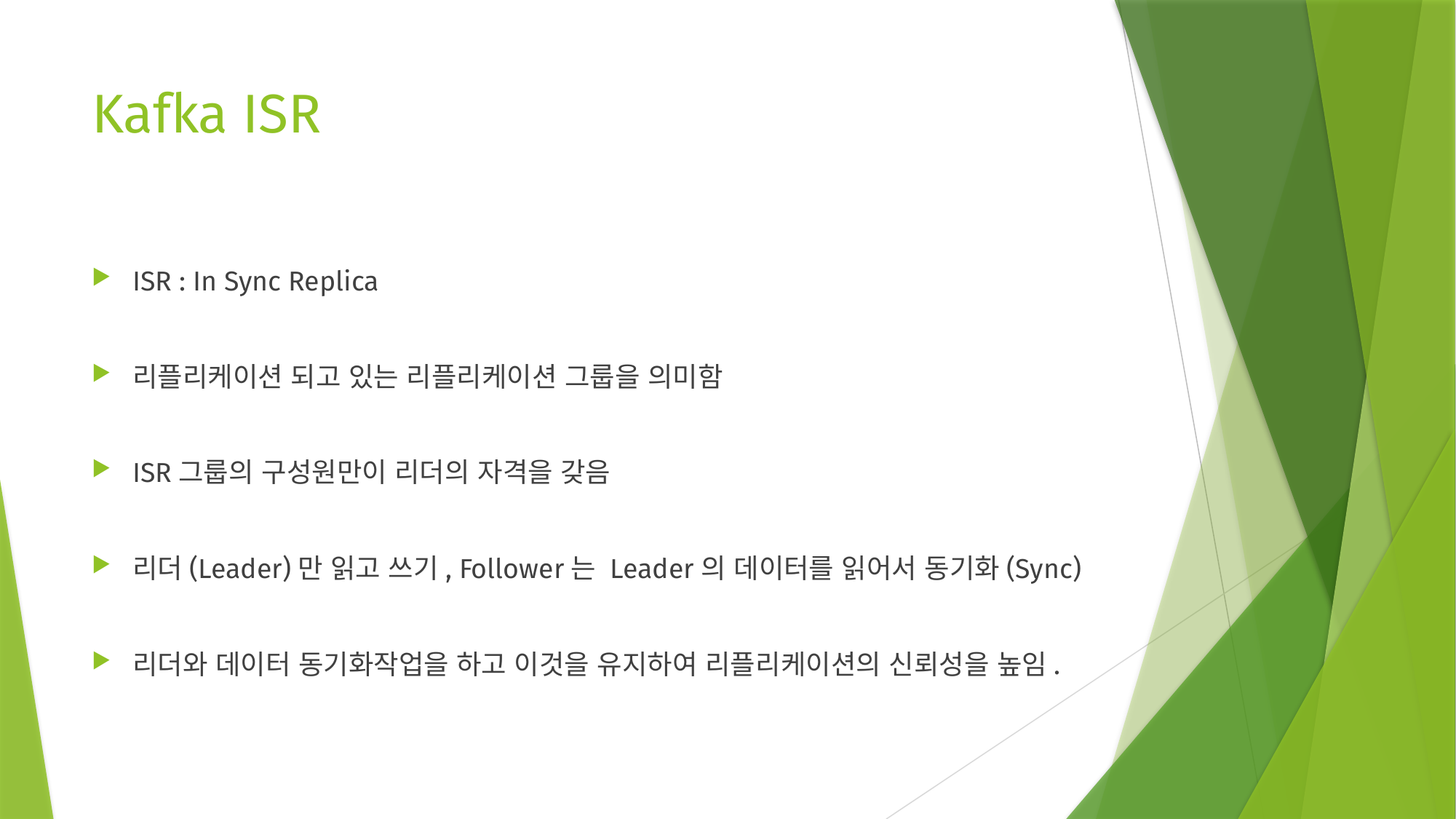

# Kafka ISR
ISR : In Sync Replica

리플리케이션 되고 있는 리플리케이션 그룹을 의미함

ISR그룹의 구성원만이 리더의 자격을 갖음

리더(Leader)만 읽고 쓰기, Follower는 Leader의 데이터를 읽어서 동기화(Sync)

리더와 데이터 동기화작업을 하고 이것을 유지하여 리플리케이션의 신뢰성을 높임.